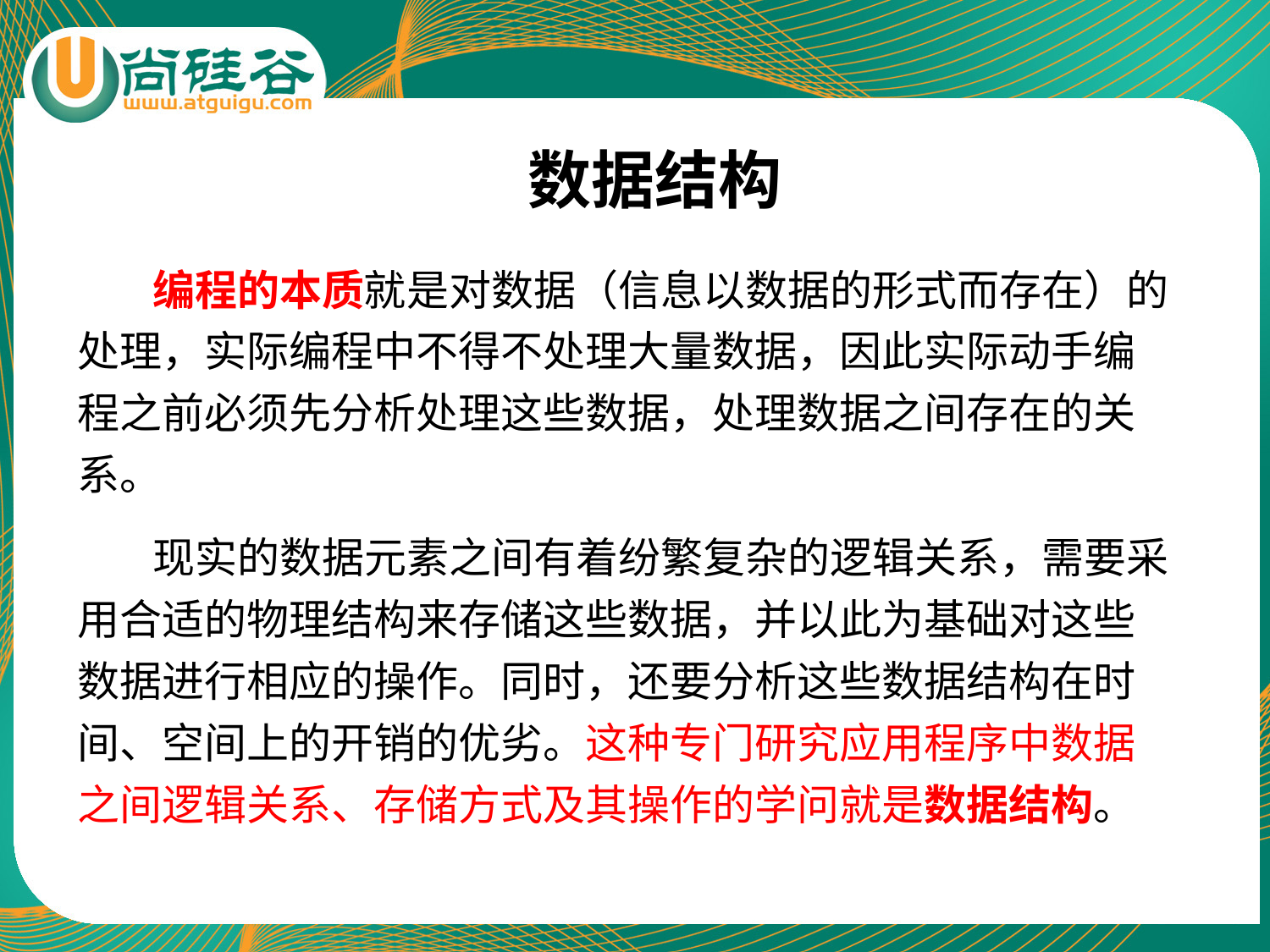

数据结构
编程的本质就是对数据（信息以数据的形式而存在）的处理，实际编程中不得不处理大量数据，因此实际动手编程之前必须先分析处理这些数据，处理数据之间存在的关系。
现实的数据元素之间有着纷繁复杂的逻辑关系，需要采用合适的物理结构来存储这些数据，并以此为基础对这些数据进行相应的操作。同时，还要分析这些数据结构在时间、空间上的开销的优劣。这种专门研究应用程序中数据之间逻辑关系、存储方式及其操作的学问就是数据结构。